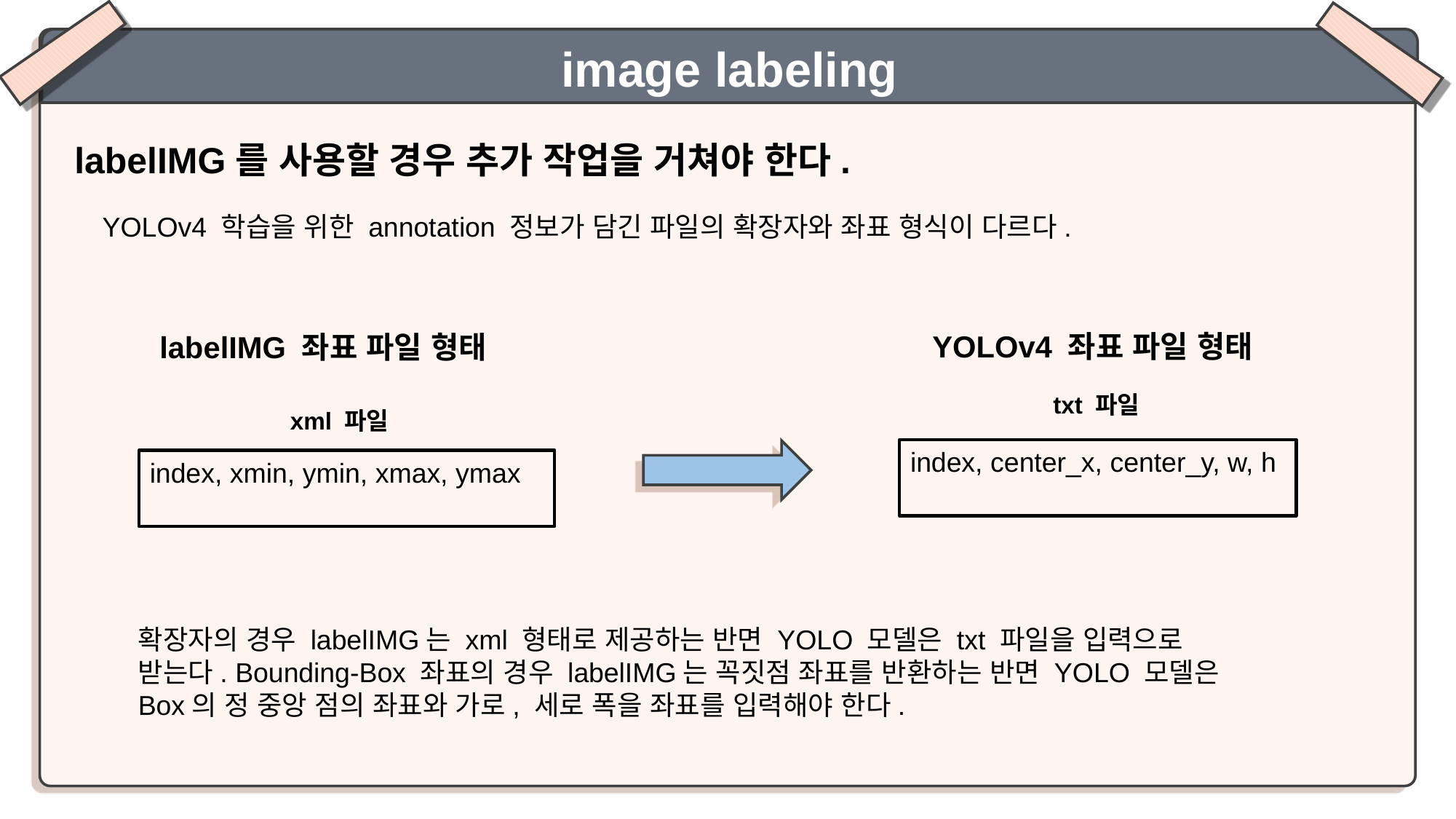

image labeling
labelIMG를 사용할 경우 추가 작업을 거쳐야 한다.
YOLOv4 학습을 위한 annotation 정보가 담긴 파일의 확장자와 좌표 형식이 다르다.
YOLOv4 좌표 파일 형태
labelIMG 좌표 파일 형태
txt 파일
index, center_x, center_y, w, h

xml 파일
index, xmin, ymin, xmax, ymax

확장자의 경우 labelIMG는 xml 형태로 제공하는 반면 YOLO 모델은 txt 파일을 입력으로 받는다. Bounding-Box 좌표의 경우 labelIMG는 꼭짓점 좌표를 반환하는 반면 YOLO 모델은 Box의 정 중앙 점의 좌표와 가로, 세로 폭을 좌표를 입력해야 한다.